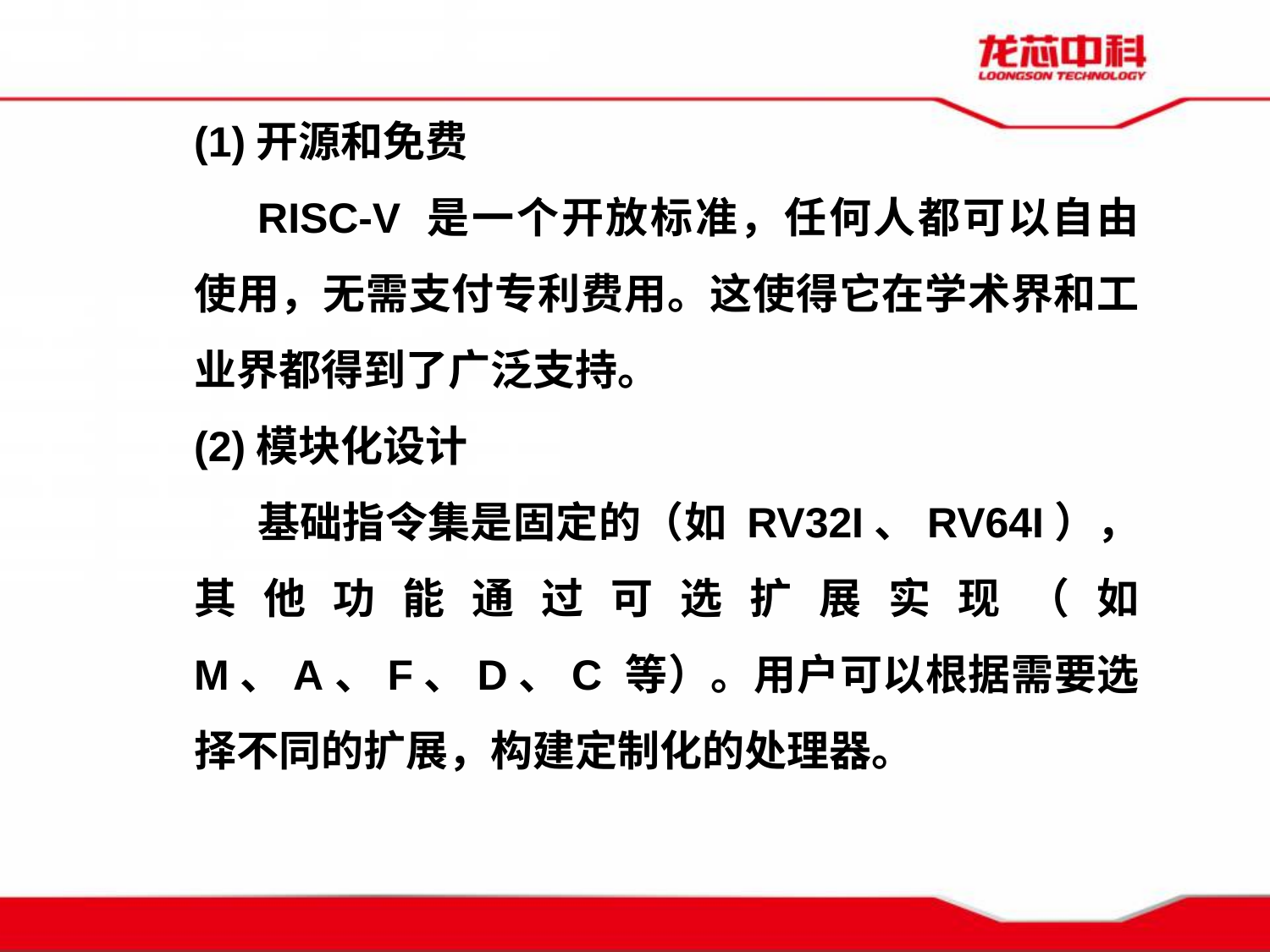

(1)开源和免费
RISC-V 是一个开放标准，任何人都可以自由使用，无需支付专利费用。这使得它在学术界和工业界都得到了广泛支持。
(2)模块化设计
基础指令集是固定的（如 RV32I、RV64I），其他功能通过可选扩展实现（如 M、A、F、D、C 等）。用户可以根据需要选择不同的扩展，构建定制化的处理器。